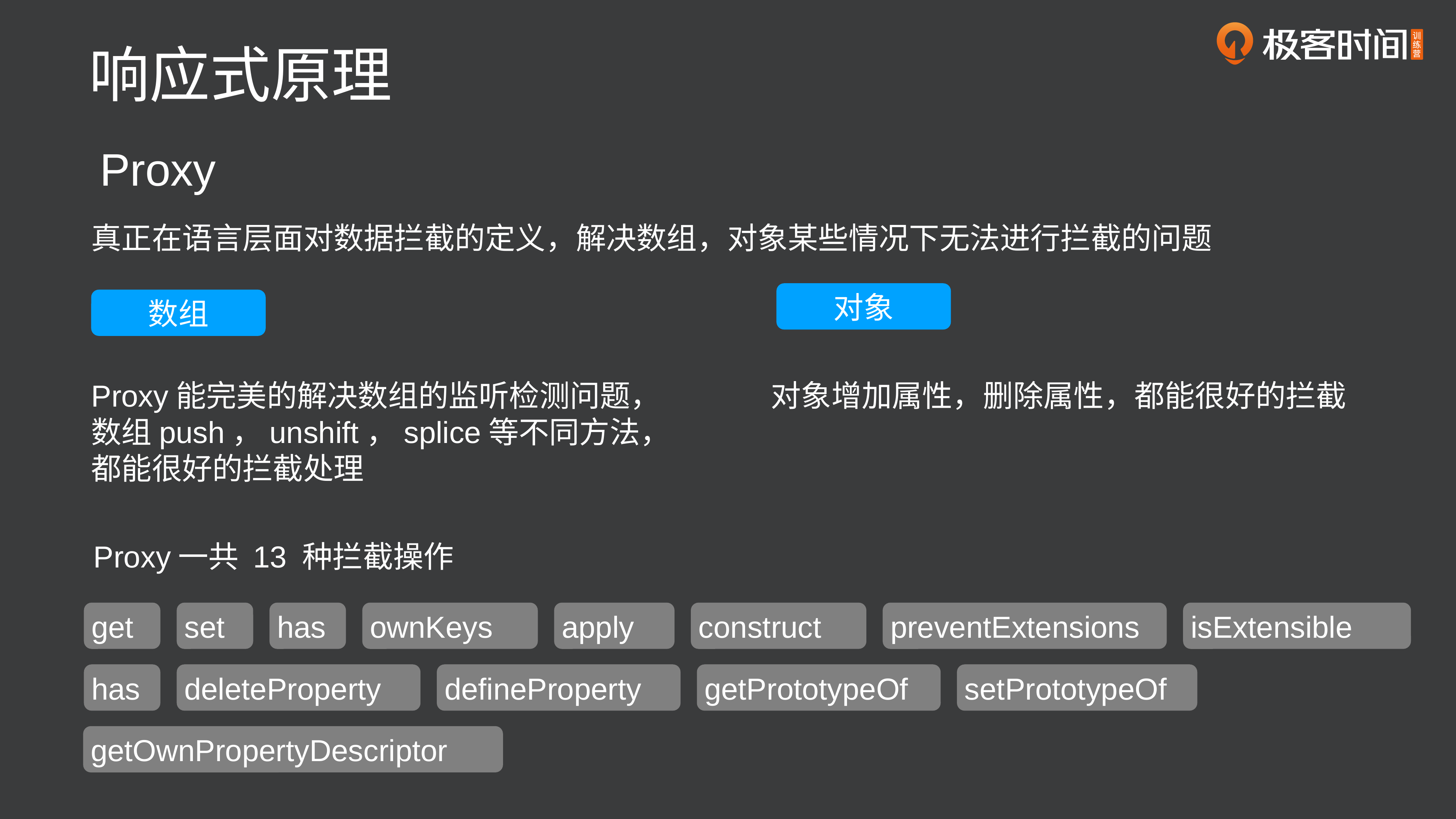

响应式原理

Proxy
真正在语言层面对数据拦截的定义，解决数组，对象某些情况下无法进行拦截的问题
对象
数组
Proxy能完美的解决数组的监听检测问题，数组push，unshift，splice等不同方法，都能很好的拦截处理
对象增加属性，删除属性，都能很好的拦截
Proxy一共 13 种拦截操作
get
set
has
ownKeys
apply
construct
preventExtensions
isExtensible
getPrototypeOf
setPrototypeOf
has
deleteProperty
defineProperty
getOwnPropertyDescriptor